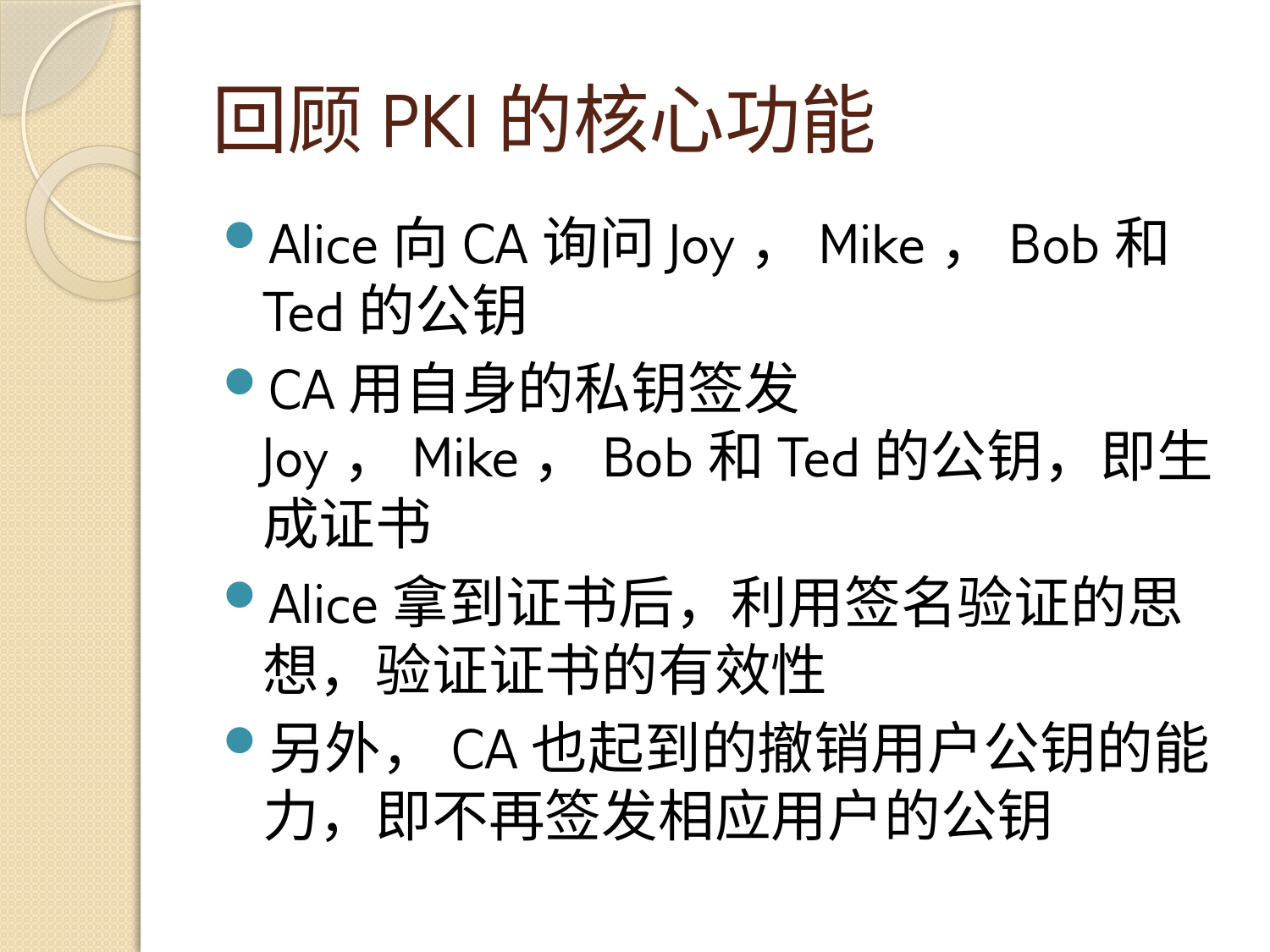

# 回顾PKI的核心功能
Alice向CA询问Joy，Mike，Bob和Ted的公钥
CA用自身的私钥签发Joy，Mike，Bob和Ted的公钥，即生成证书
Alice拿到证书后，利用签名验证的思想，验证证书的有效性
另外，CA也起到的撤销用户公钥的能力，即不再签发相应用户的公钥